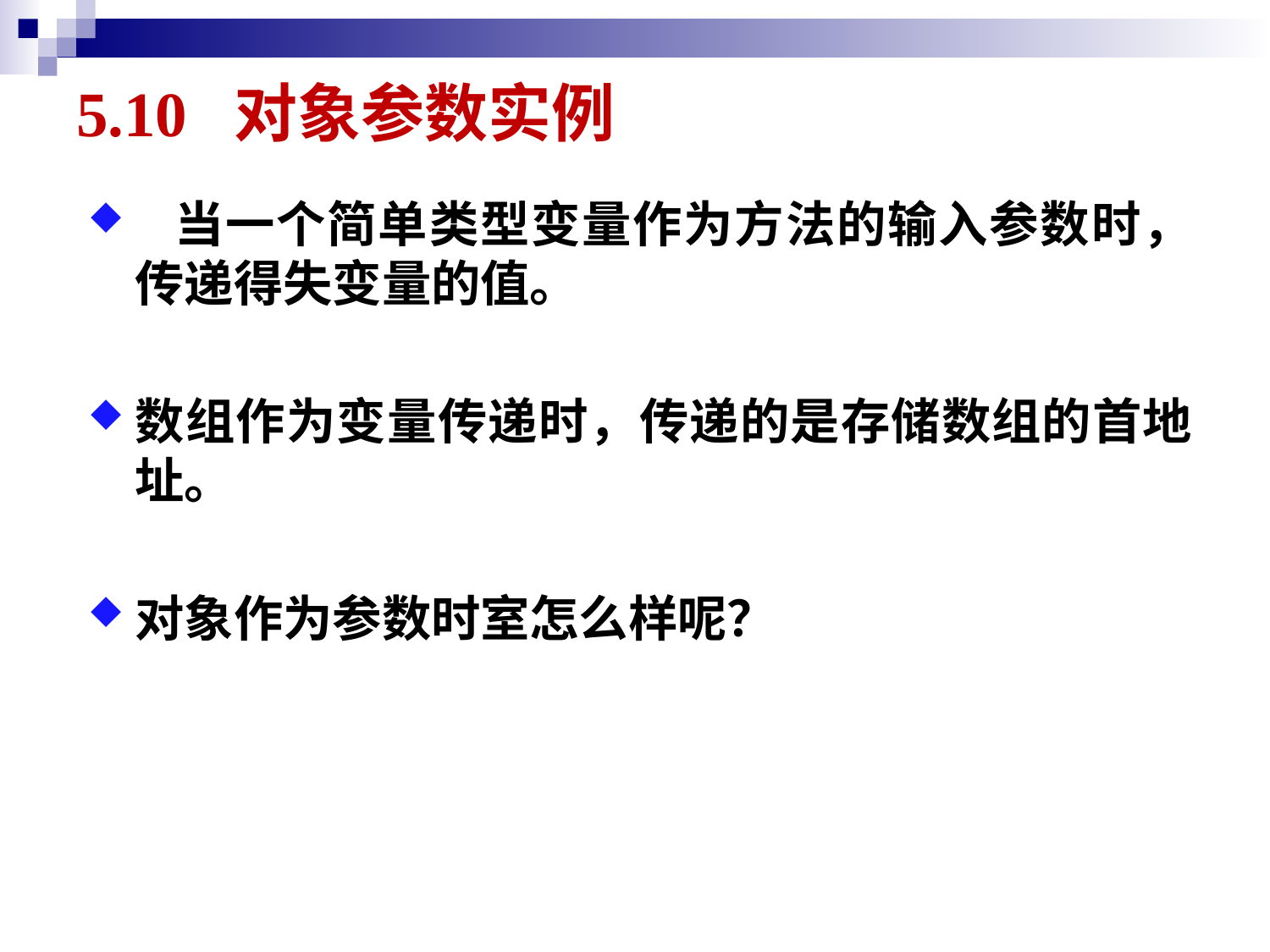

# 5.10  对象参数实例
  当一个简单类型变量作为方法的输入参数时，传递得失变量的值。

数组作为变量传递时，传递的是存储数组的首地址。

对象作为参数时室怎么样呢？